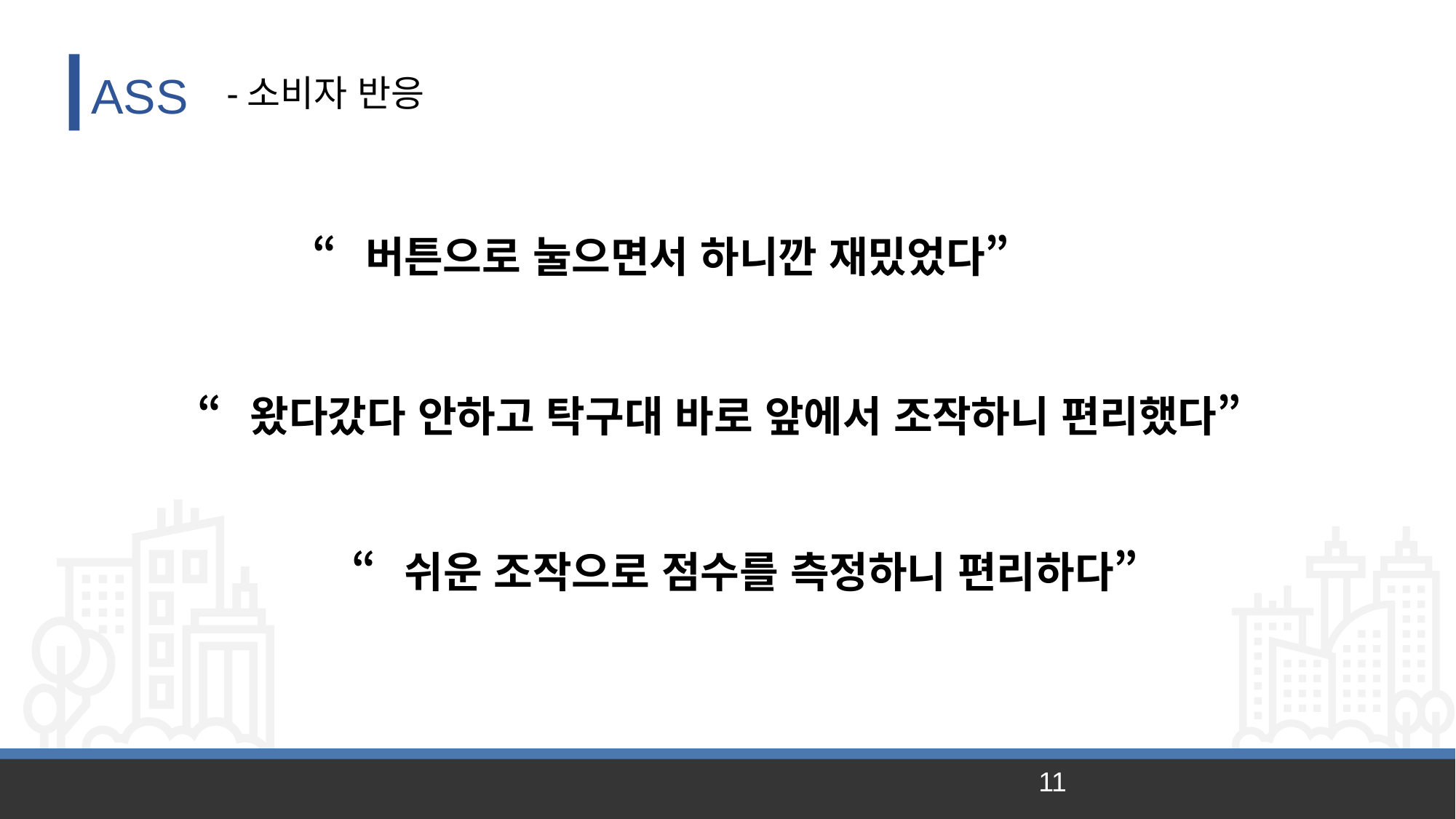

ASS
-소비자 반응
“버튼으로 눌으면서 하니깐 재밌었다”
“왔다갔다 안하고 탁구대 바로 앞에서 조작하니 편리했다”
“쉬운 조작으로 점수를 측정하니 편리하다”
11